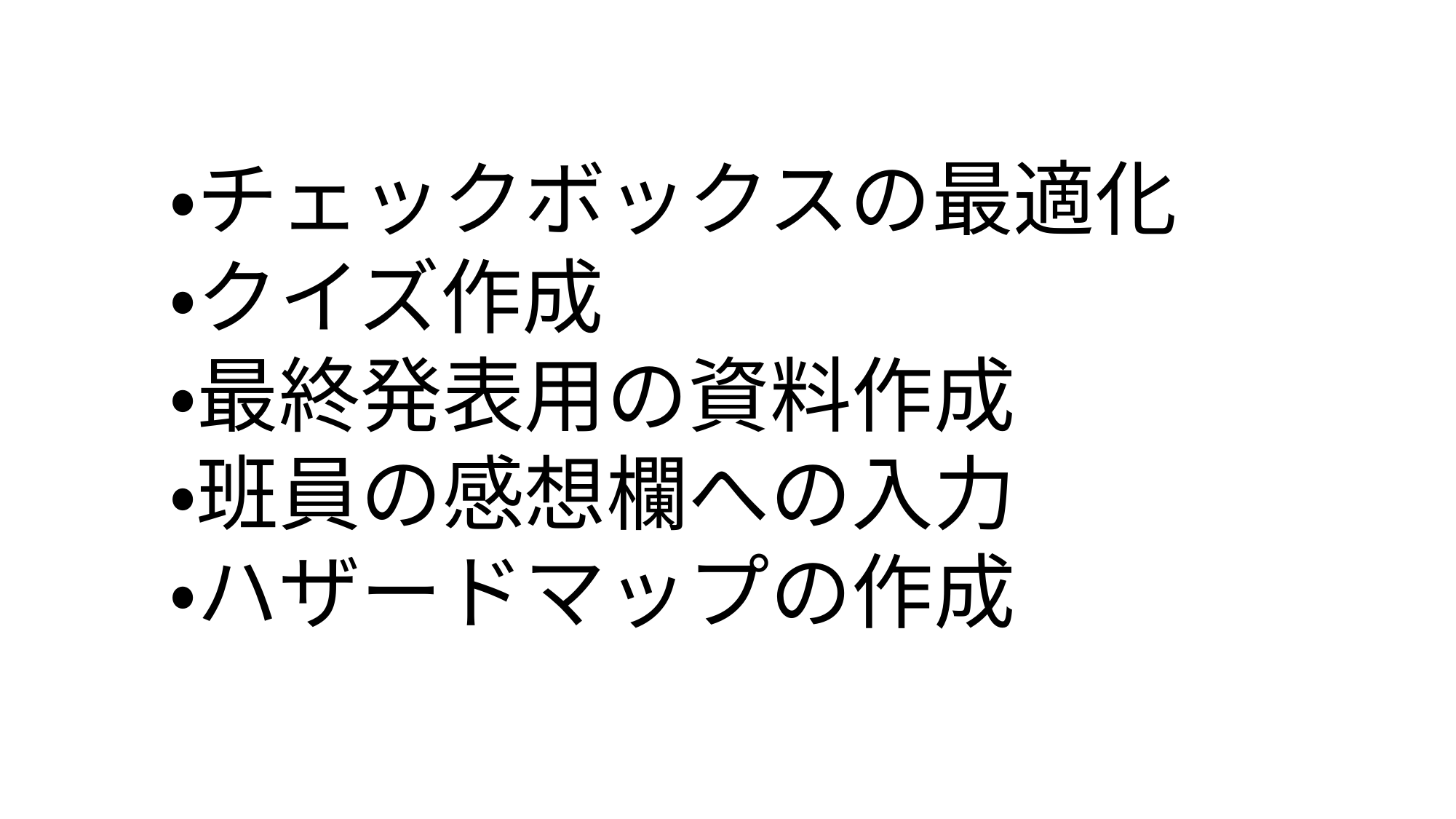

・チェックボックスの最適化
・クイズ作成
・最終発表用の資料作成
・班員の感想欄への入力
・ハザードマップの作成